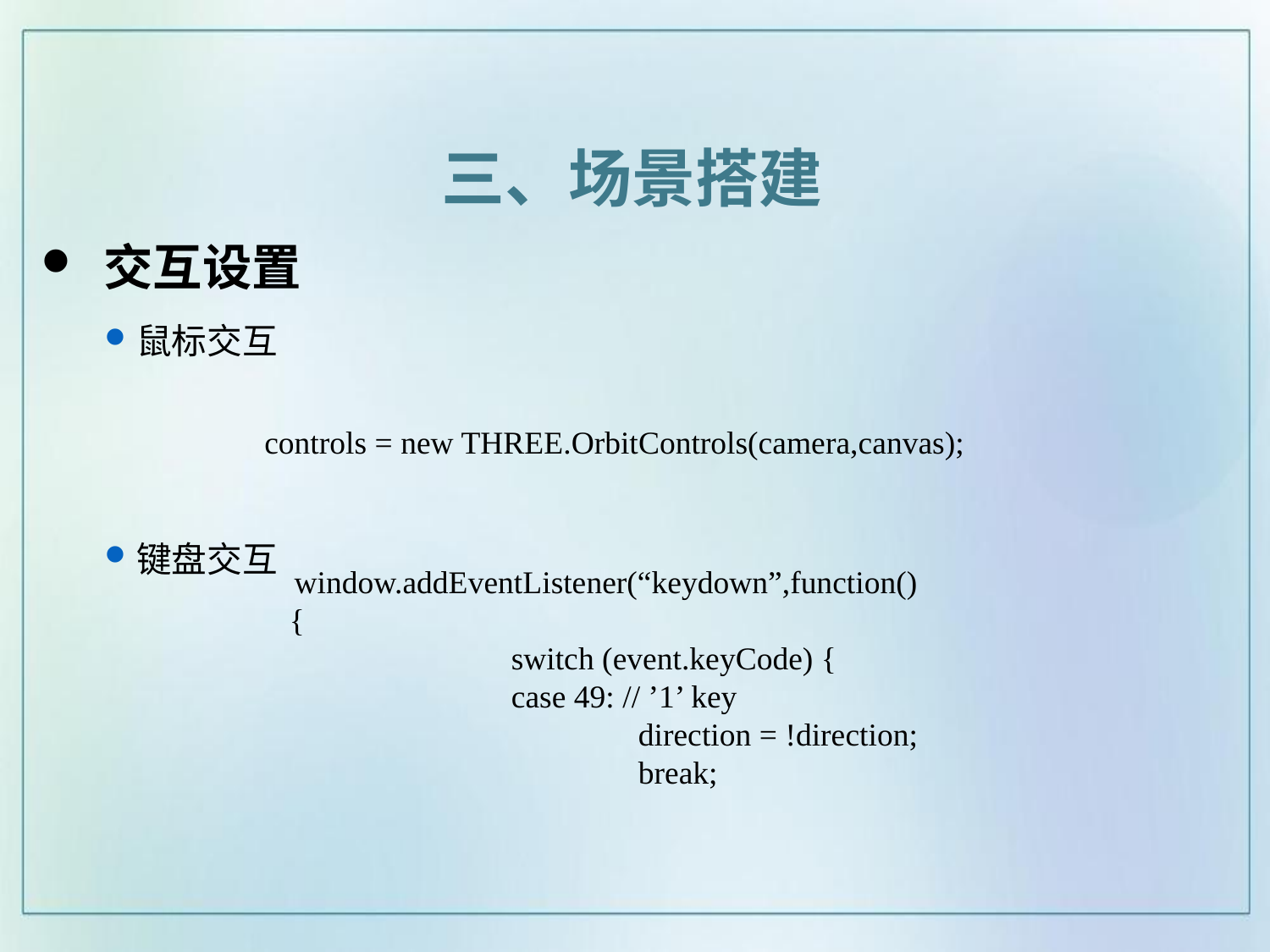

三、场景搭建
 交互设置
鼠标交互

键盘交互
controls = new THREE.OrbitControls(camera,canvas);
window.addEventListener(“keydown”,function()       {
		switch (event.keyCode) {
		case 49: // ’1’ key
			direction = !direction;
			break;